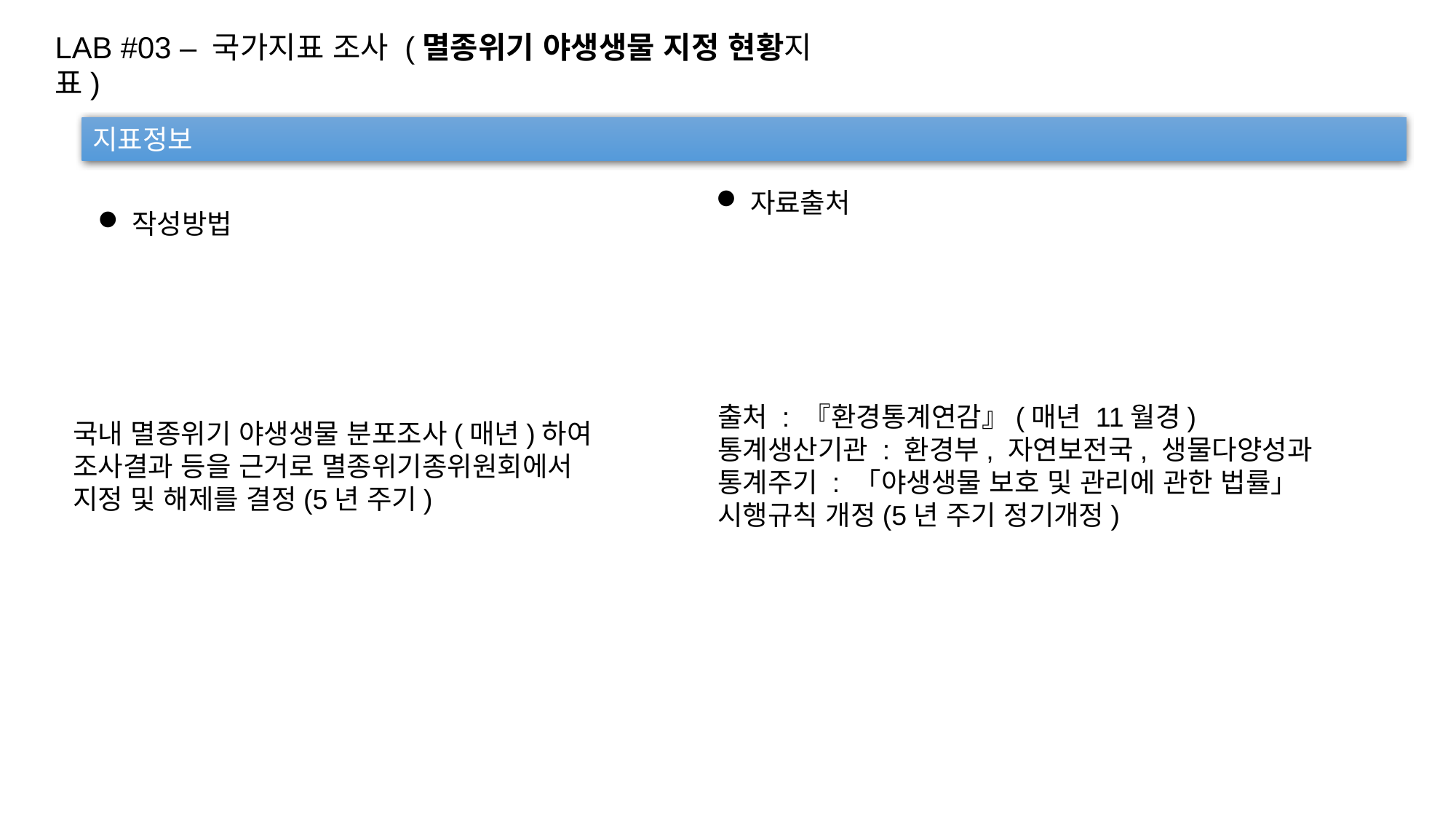

LAB #03 – 국가지표 조사 (멸종위기 야생생물 지정 현황지표)
지표정보
자료출처
작성방법
출처 : 『환경통계연감』(매년 11월경)
통계생산기관 : 환경부, 자연보전국, 생물다양성과
통계주기 : 「야생생물 보호 및 관리에 관한 법률」
시행규칙 개정(5년 주기 정기개정)
국내 멸종위기 야생생물 분포조사(매년)하여
조사결과 등을 근거로 멸종위기종위원회에서
지정 및 해제를 결정(5년 주기)